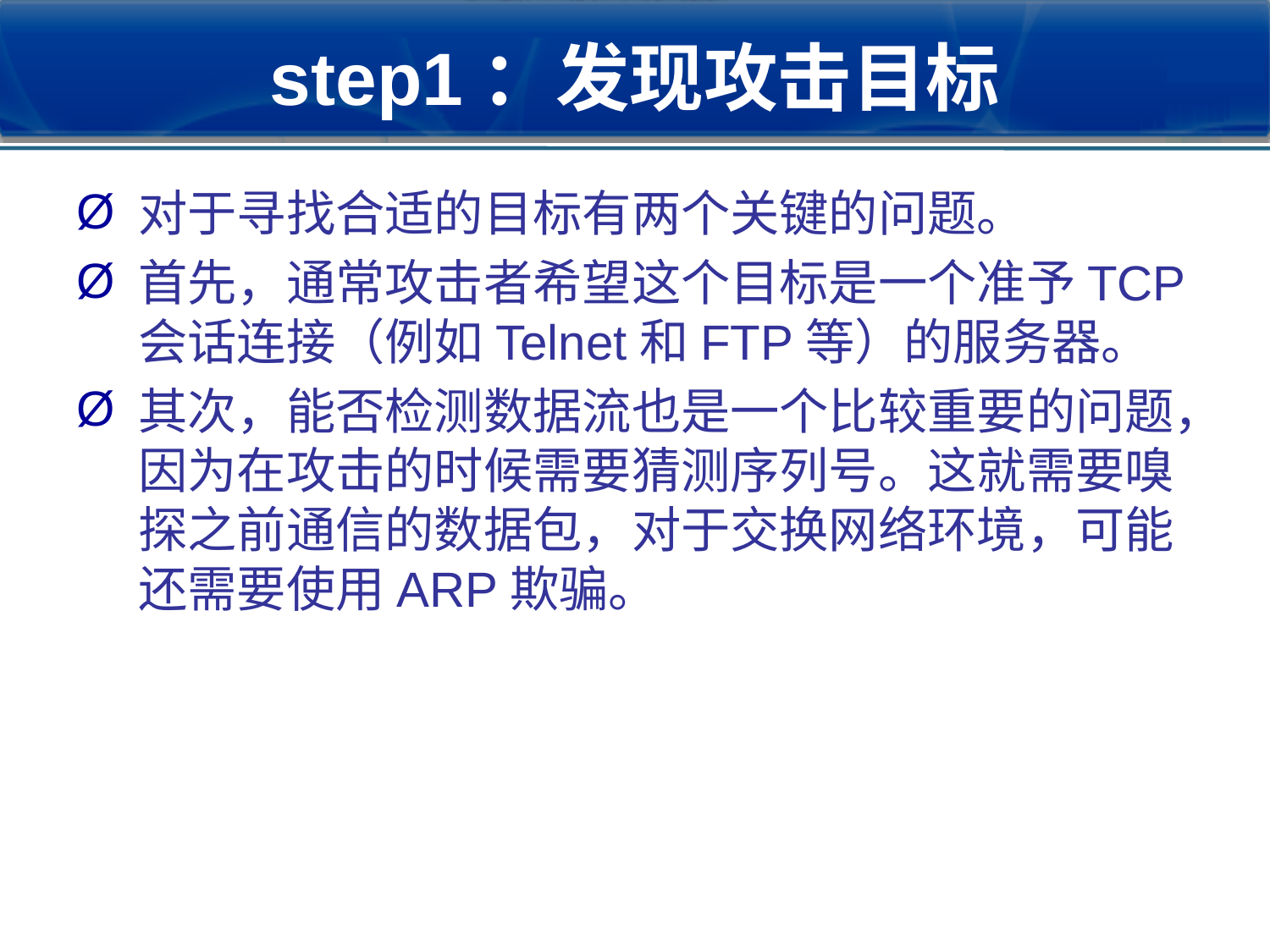

2018/3/9
网络入侵与防范讲义
53
# step1：发现攻击目标
对于寻找合适的目标有两个关键的问题。
首先，通常攻击者希望这个目标是一个准予TCP会话连接（例如Telnet和FTP等）的服务器。
其次，能否检测数据流也是一个比较重要的问题，因为在攻击的时候需要猜测序列号。这就需要嗅探之前通信的数据包，对于交换网络环境，可能还需要使用ARP欺骗。